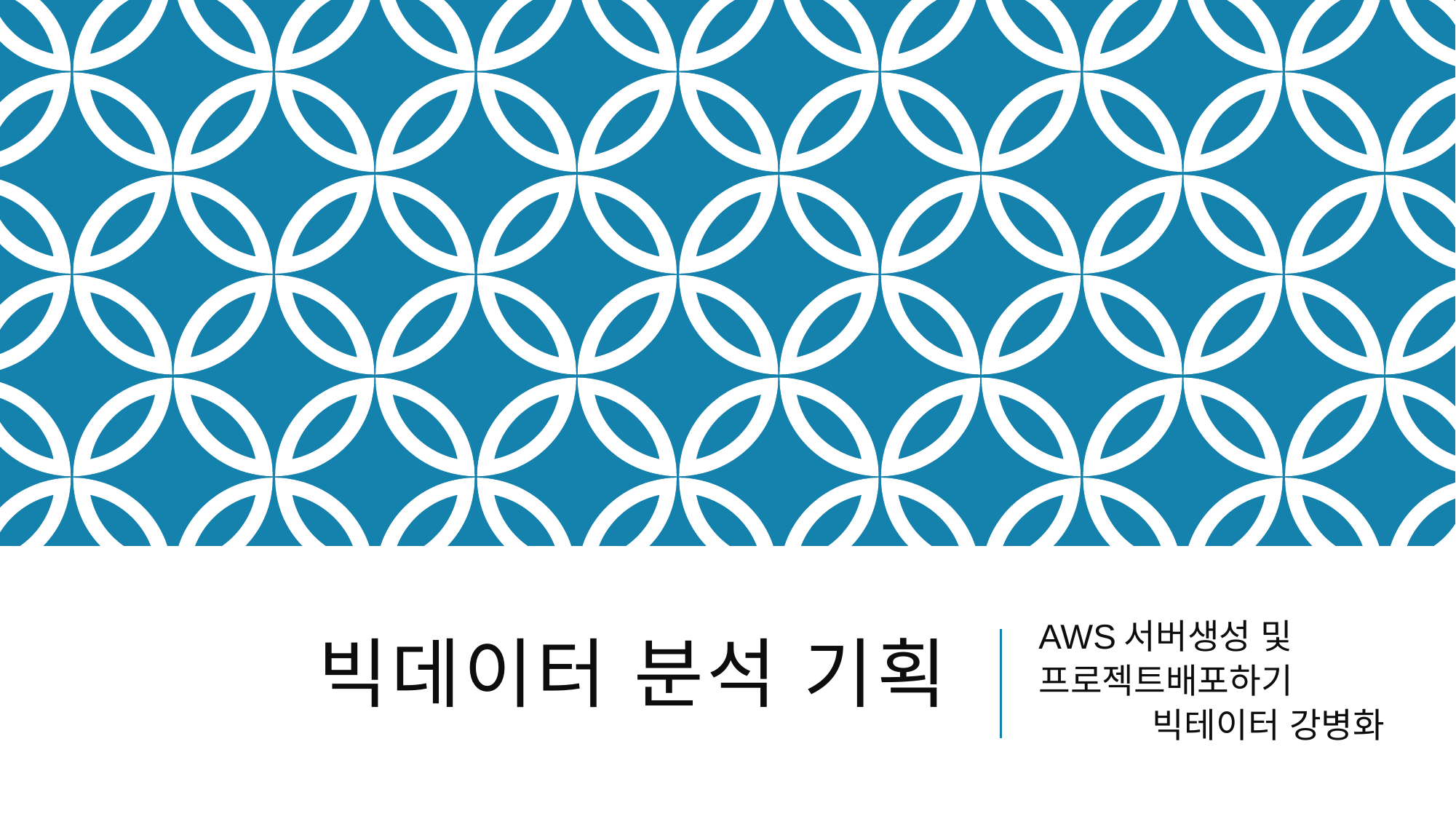

# 빅데이터 분석 기획
AWS서버생성 및
프로젝트배포하기
           빅테이터 강병화